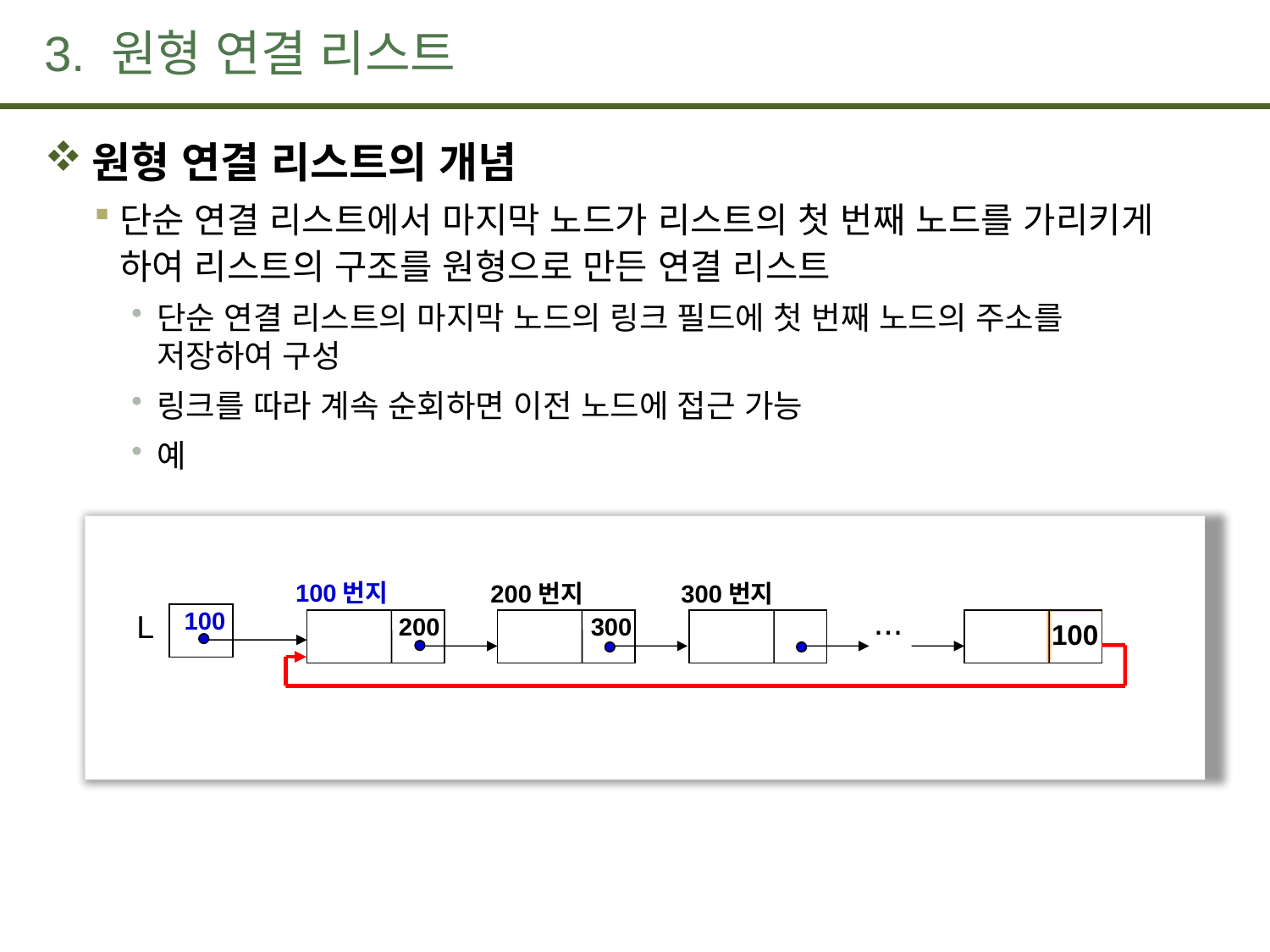

# 3. 원형 연결 리스트
원형 연결 리스트의 개념
단순 연결 리스트에서 마지막 노드가 리스트의 첫 번째 노드를 가리키게 하여 리스트의 구조를 원형으로 만든 연결 리스트
단순 연결 리스트의 마지막 노드의 링크 필드에 첫 번째 노드의 주소를
저장하여 구성
링크를 따라 계속 순회하면 이전 노드에 접근 가능
예

200번지
300

300번지

100번지
200

...
L

100
100

100